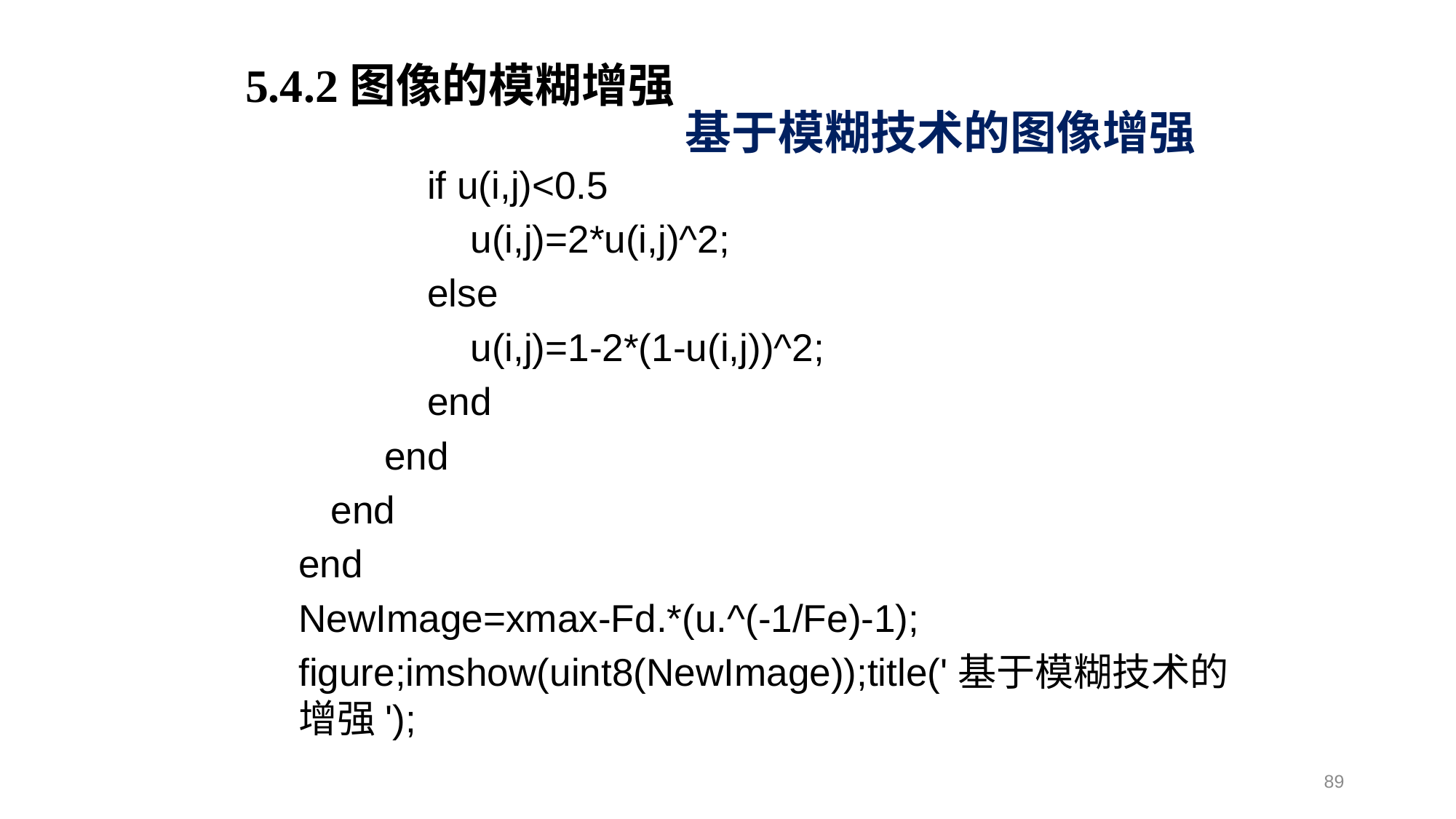

5.4.2图像的模糊增强
基于模糊技术的图像增强
            if u(i,j)<0.5
                u(i,j)=2*u(i,j)^2;
            else
                u(i,j)=1-2*(1-u(i,j))^2;
            end
        end
   end
end
NewImage=xmax-Fd.*(u.^(-1/Fe)-1);
figure;imshow(uint8(NewImage));title('基于模糊技术的增强');

89